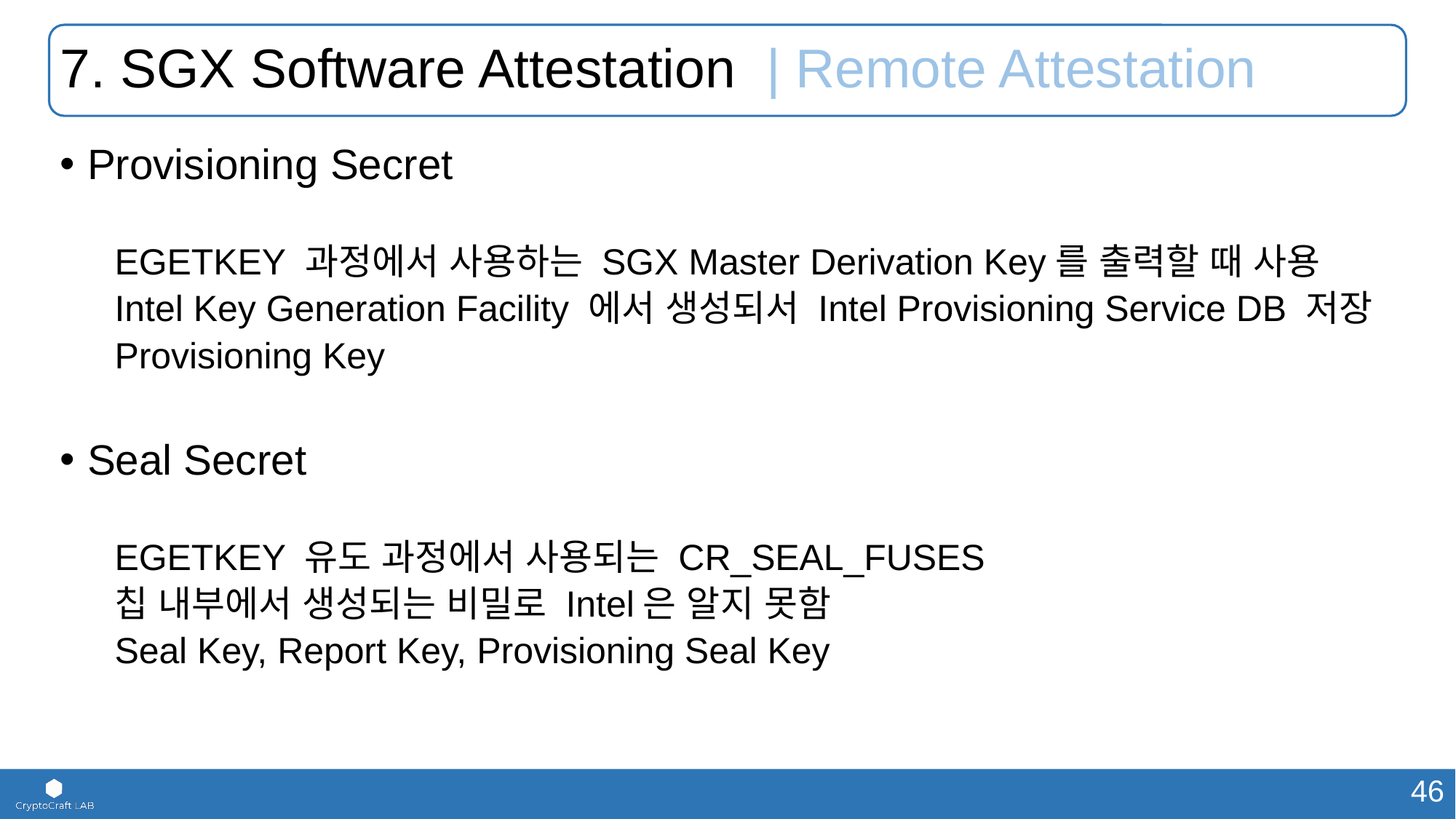

# 7. SGX Software Attestation  | Remote Attestation
Provisioning Secret

EGETKEY 과정에서 사용하는 SGX Master Derivation Key를 출력할 때 사용
Intel Key Generation Facility 에서 생성되서 Intel Provisioning Service DB 저장
Provisioning Key

Seal Secret

EGETKEY 유도 과정에서 사용되는 CR_SEAL_FUSES
칩 내부에서 생성되는 비밀로 Intel은 알지 못함
Seal Key, Report Key, Provisioning Seal Key